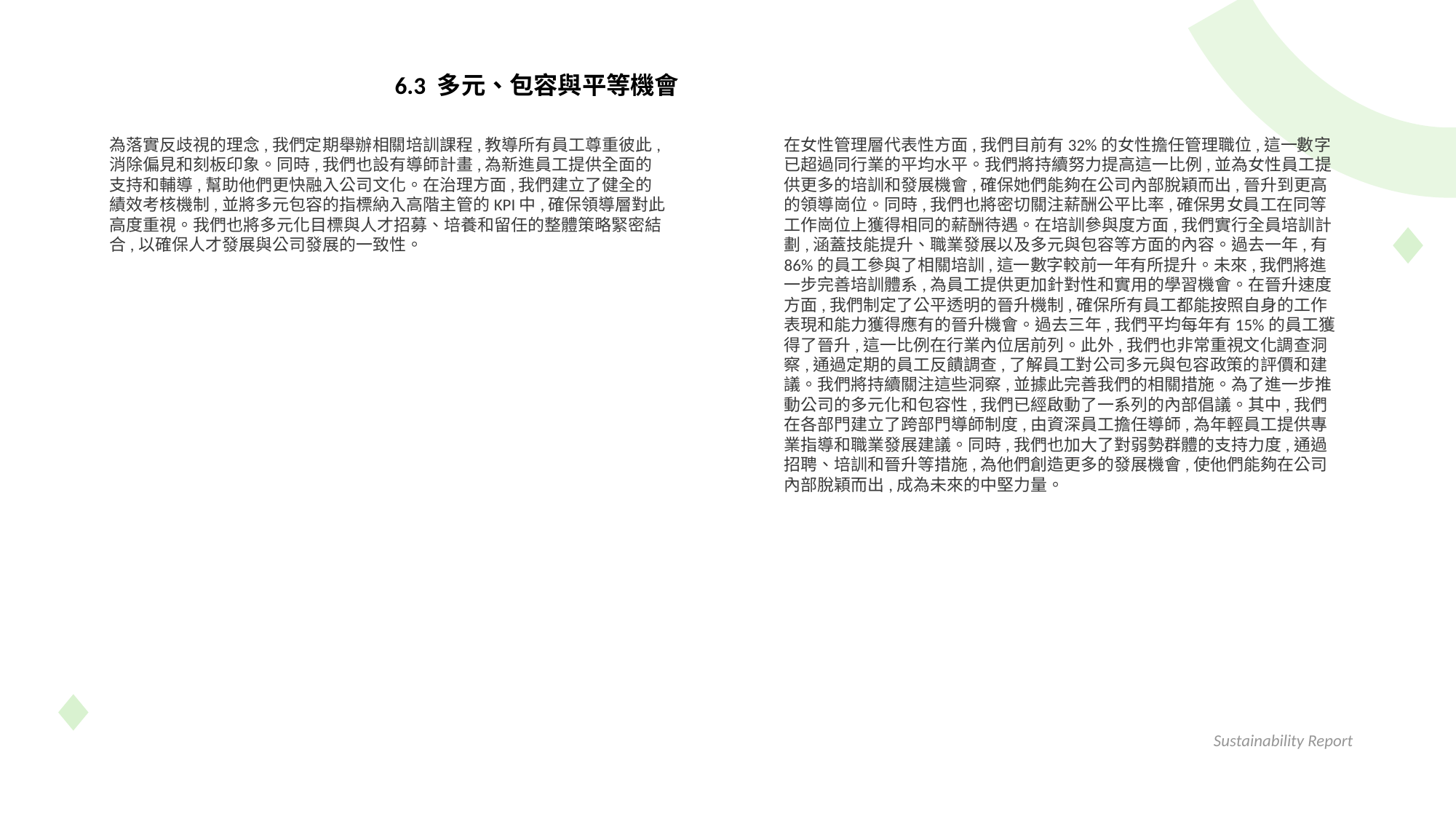

6.3 多元、包容與平等機會
為落實反歧視的理念,我們定期舉辦相關培訓課程,教導所有員工尊重彼此,消除偏見和刻板印象。同時,我們也設有導師計畫,為新進員工提供全面的支持和輔導,幫助他們更快融入公司文化。在治理方面,我們建立了健全的績效考核機制,並將多元包容的指標納入高階主管的KPI中,確保領導層對此高度重視。我們也將多元化目標與人才招募、培養和留任的整體策略緊密結合,以確保人才發展與公司發展的一致性。
在女性管理層代表性方面,我們目前有32%的女性擔任管理職位,這一數字已超過同行業的平均水平。我們將持續努力提高這一比例,並為女性員工提供更多的培訓和發展機會,確保她們能夠在公司內部脫穎而出,晉升到更高的領導崗位。同時,我們也將密切關注薪酬公平比率,確保男女員工在同等工作崗位上獲得相同的薪酬待遇。在培訓參與度方面,我們實行全員培訓計劃,涵蓋技能提升、職業發展以及多元與包容等方面的內容。過去一年,有86%的員工參與了相關培訓,這一數字較前一年有所提升。未來,我們將進一步完善培訓體系,為員工提供更加針對性和實用的學習機會。在晉升速度方面,我們制定了公平透明的晉升機制,確保所有員工都能按照自身的工作表現和能力獲得應有的晉升機會。過去三年,我們平均每年有15%的員工獲得了晉升,這一比例在行業內位居前列。此外,我們也非常重視文化調查洞察,通過定期的員工反饋調查,了解員工對公司多元與包容政策的評價和建議。我們將持續關注這些洞察,並據此完善我們的相關措施。為了進一步推動公司的多元化和包容性,我們已經啟動了一系列的內部倡議。其中,我們在各部門建立了跨部門導師制度,由資深員工擔任導師,為年輕員工提供專業指導和職業發展建議。同時,我們也加大了對弱勢群體的支持力度,通過招聘、培訓和晉升等措施,為他們創造更多的發展機會,使他們能夠在公司內部脫穎而出,成為未來的中堅力量。
Sustainability Report